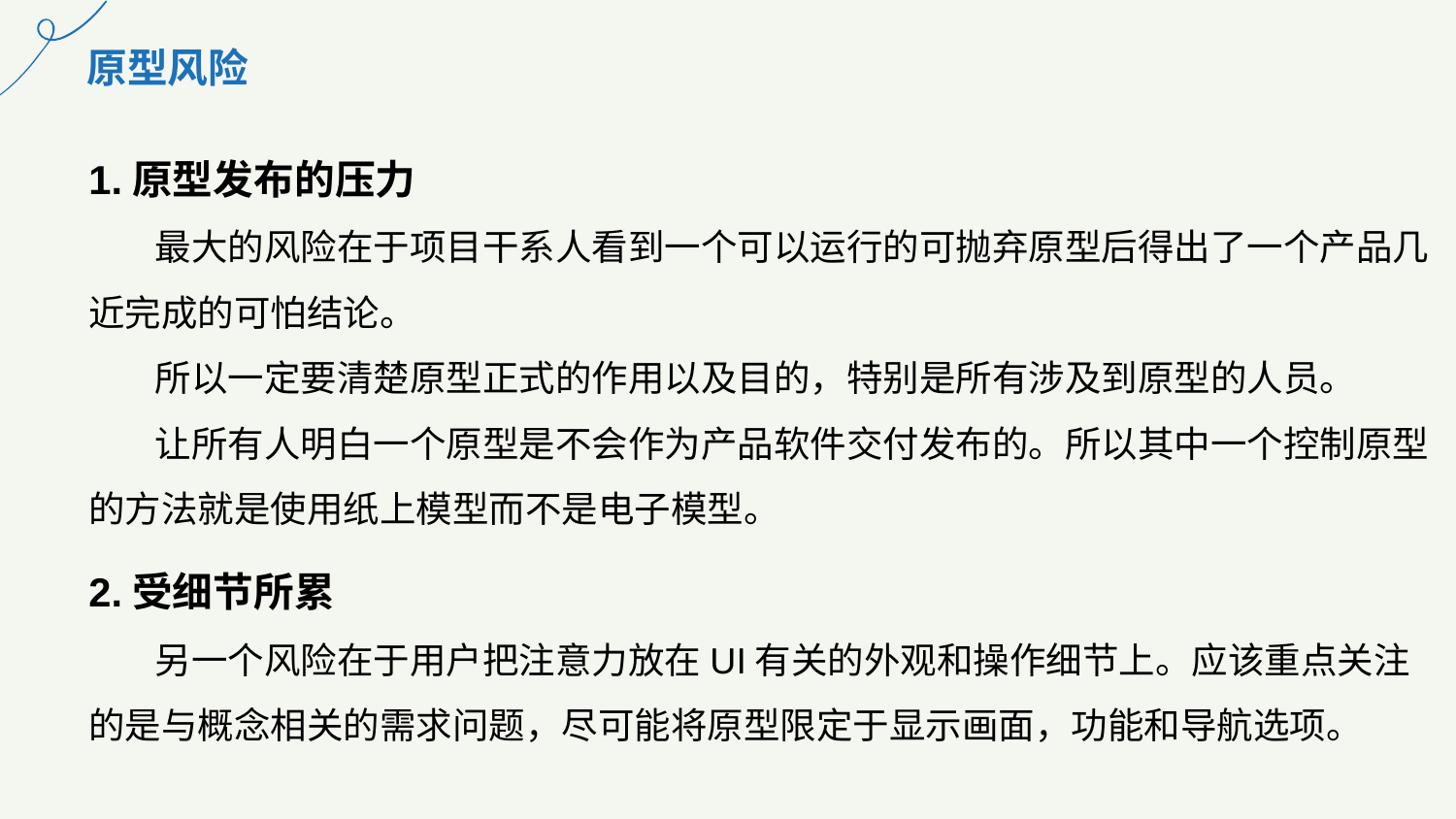

原型风险
1.原型发布的压力
       最大的风险在于项目干系人看到一个可以运行的可抛弃原型后得出了一个产品几近完成的可怕结论。
       所以一定要清楚原型正式的作用以及目的，特别是所有涉及到原型的人员。
       让所有人明白一个原型是不会作为产品软件交付发布的。所以其中一个控制原型的方法就是使用纸上模型而不是电子模型。
2.受细节所累
       另一个风险在于用户把注意力放在UI有关的外观和操作细节上。应该重点关注的是与概念相关的需求问题，尽可能将原型限定于显示画面，功能和导航选项。